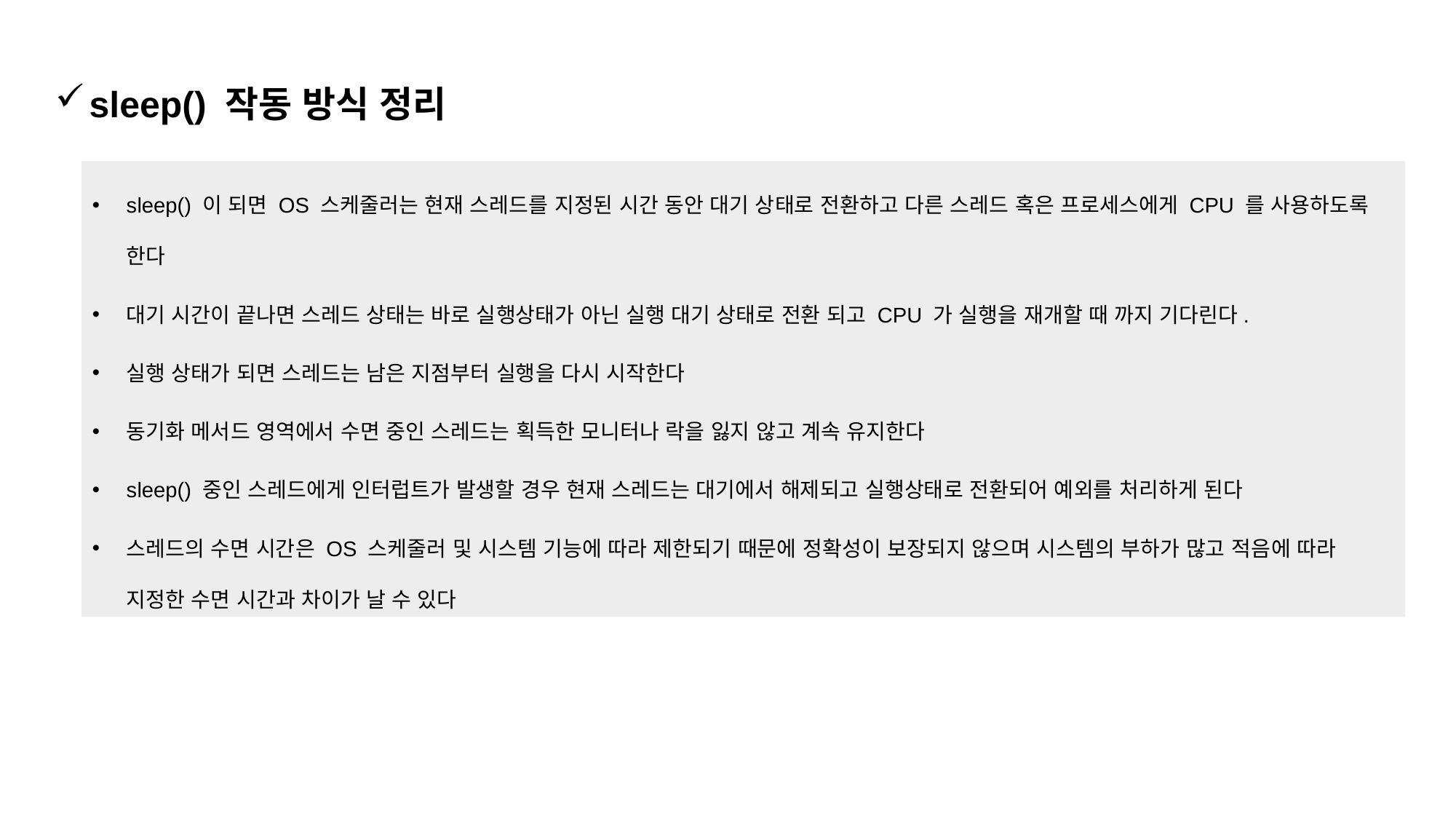

sleep() 작동 방식 정리
sleep() 이 되면 OS 스케줄러는 현재 스레드를 지정된 시간 동안 대기 상태로 전환하고 다른 스레드 혹은 프로세스에게 CPU 를 사용하도록 한다
대기 시간이 끝나면 스레드 상태는 바로 실행상태가 아닌 실행 대기 상태로 전환 되고 CPU 가 실행을 재개할 때 까지 기다린다.
실행 상태가 되면 스레드는 남은 지점부터 실행을 다시 시작한다
동기화 메서드 영역에서 수면 중인 스레드는 획득한 모니터나 락을 잃지 않고 계속 유지한다
sleep() 중인 스레드에게 인터럽트가 발생할 경우 현재 스레드는 대기에서 해제되고 실행상태로 전환되어 예외를 처리하게 된다
스레드의 수면 시간은 OS 스케줄러 및 시스템 기능에 따라 제한되기 때문에 정확성이 보장되지 않으며 시스템의 부하가 많고 적음에 따라 지정한 수면 시간과 차이가 날 수 있다